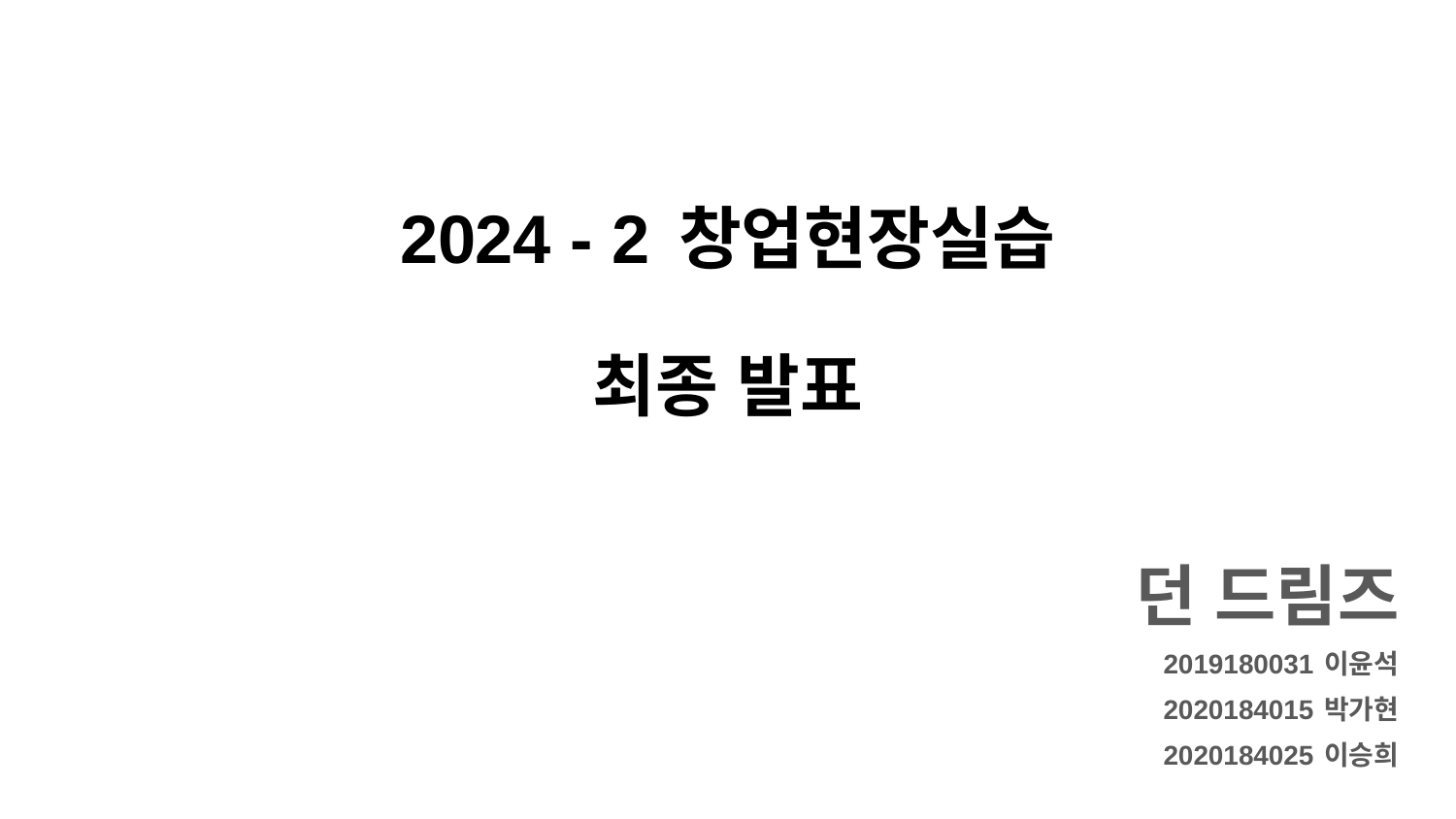

# 2024 - 2 창업현장실습
최종 발표
던 드림즈
2019180031 이윤석
2020184015 박가현
2020184025 이승희